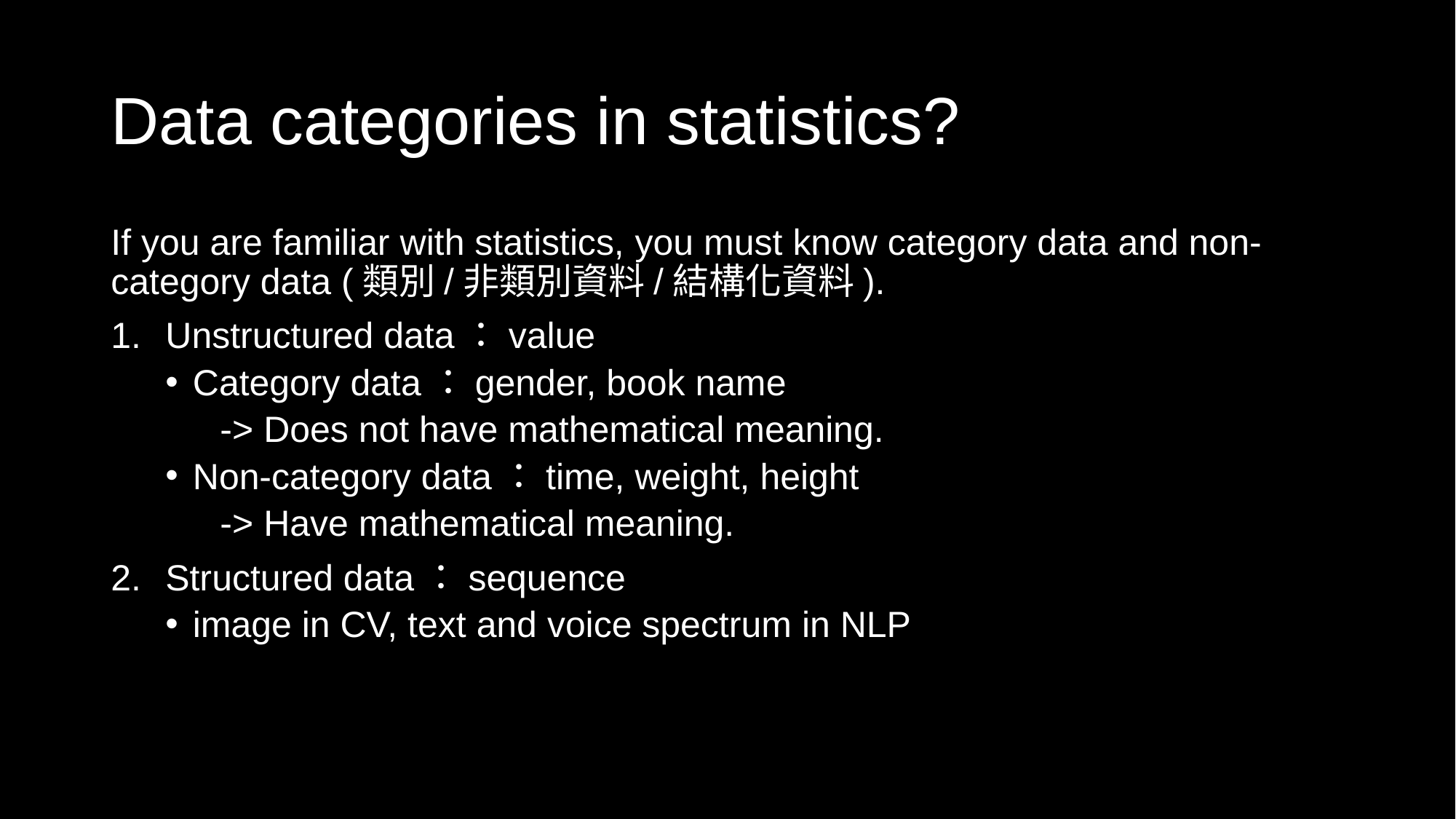

# Data categories in statistics?
If you are familiar with statistics, you must know category data and non-category data (類別/非類別資料/結構化資料).
Unstructured data：value
Category data：gender, book name
-> Does not have mathematical meaning.
Non-category data：time, weight, height
-> Have mathematical meaning.
Structured data：sequence
image in CV, text and voice spectrum in NLP